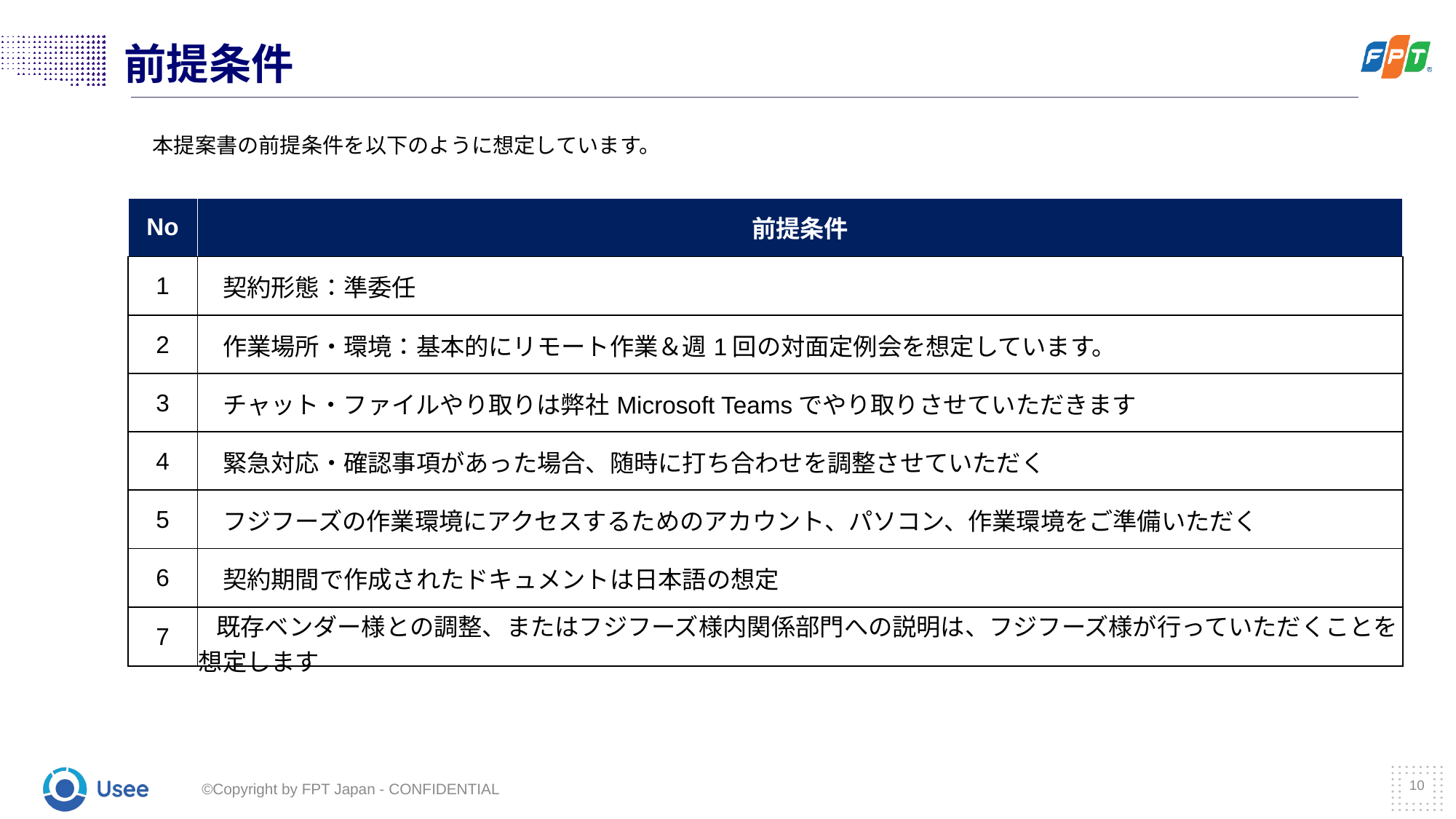

# 前提条件
本提案書の前提条件を以下のように想定しています。
| No | 前提条件 |
| --- | --- |
| 1 | 契約形態：準委任 |
| 2 | 作業場所・環境：基本的にリモート作業＆週1回の対面定例会を想定しています。 |
| 3 | チャット・ファイルやり取りは弊社Microsoft Teamsでやり取りさせていただきます |
| 4 | 緊急対応・確認事項があった場合、随時に打ち合わせを調整させていただく |
| 5 | フジフーズの作業環境にアクセスするためのアカウント、パソコン、作業環境をご準備いただく |
| 6 | 契約期間で作成されたドキュメントは日本語の想定 |
| 7 | 既存ベンダー様との調整、またはフジフーズ様内関係部門への説明は、フジフーズ様が行っていただくことを想定します |
10
©Copyright by FPT Japan - CONFIDENTIAL